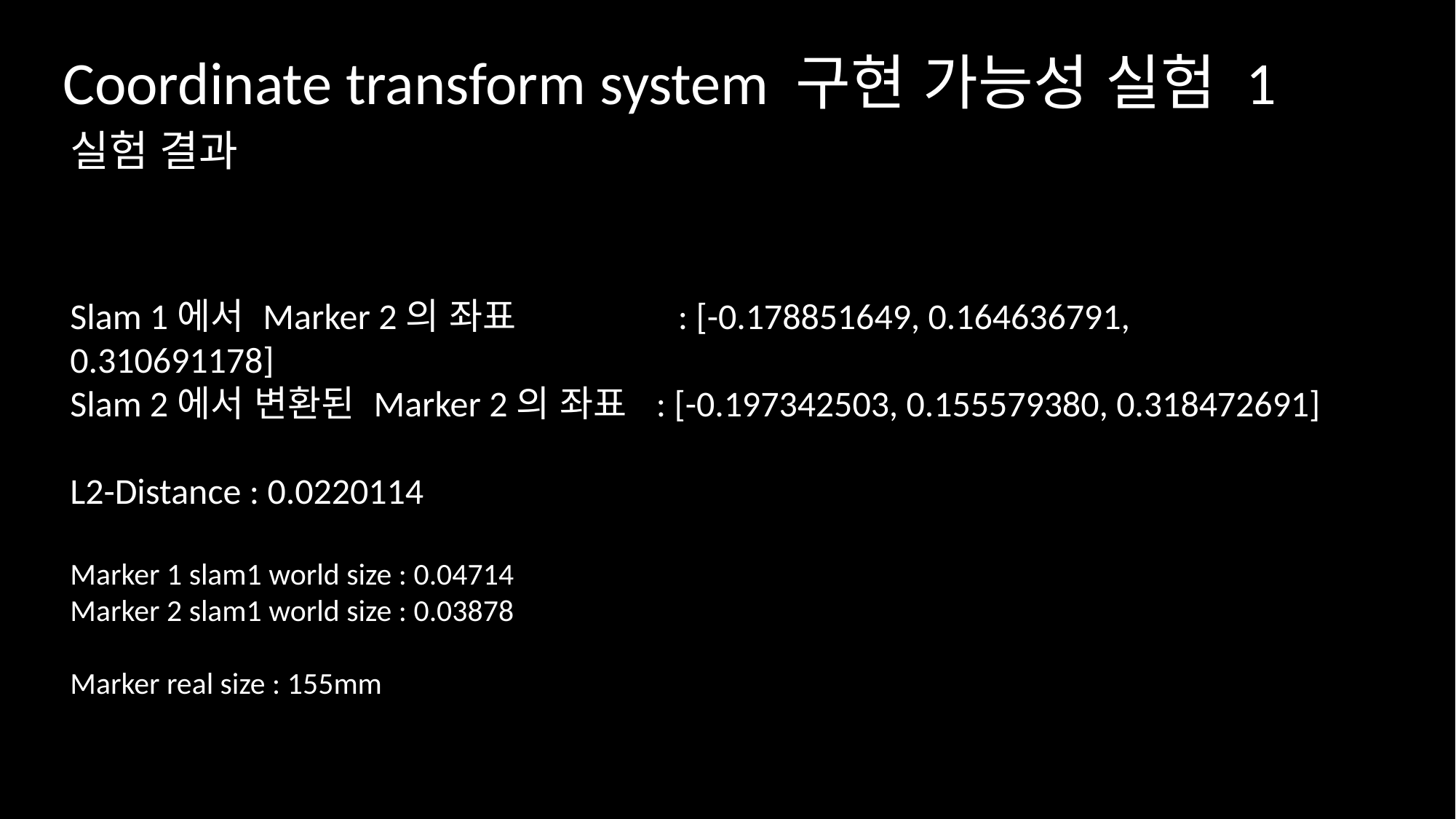

# Coordinate transform system 구현 가능성 실험 1
실험 결과
Slam 1에서 Marker 2의 좌표               : [-0.178851649, 0.164636791, 0.310691178]
Slam 2에서 변환된 Marker 2의 좌표  : [-0.197342503, 0.155579380, 0.318472691]

L2-Distance : 0.0220114

Marker 1 slam1 world size : 0.04714
Marker 2 slam1 world size : 0.03878

Marker real size : 155mm